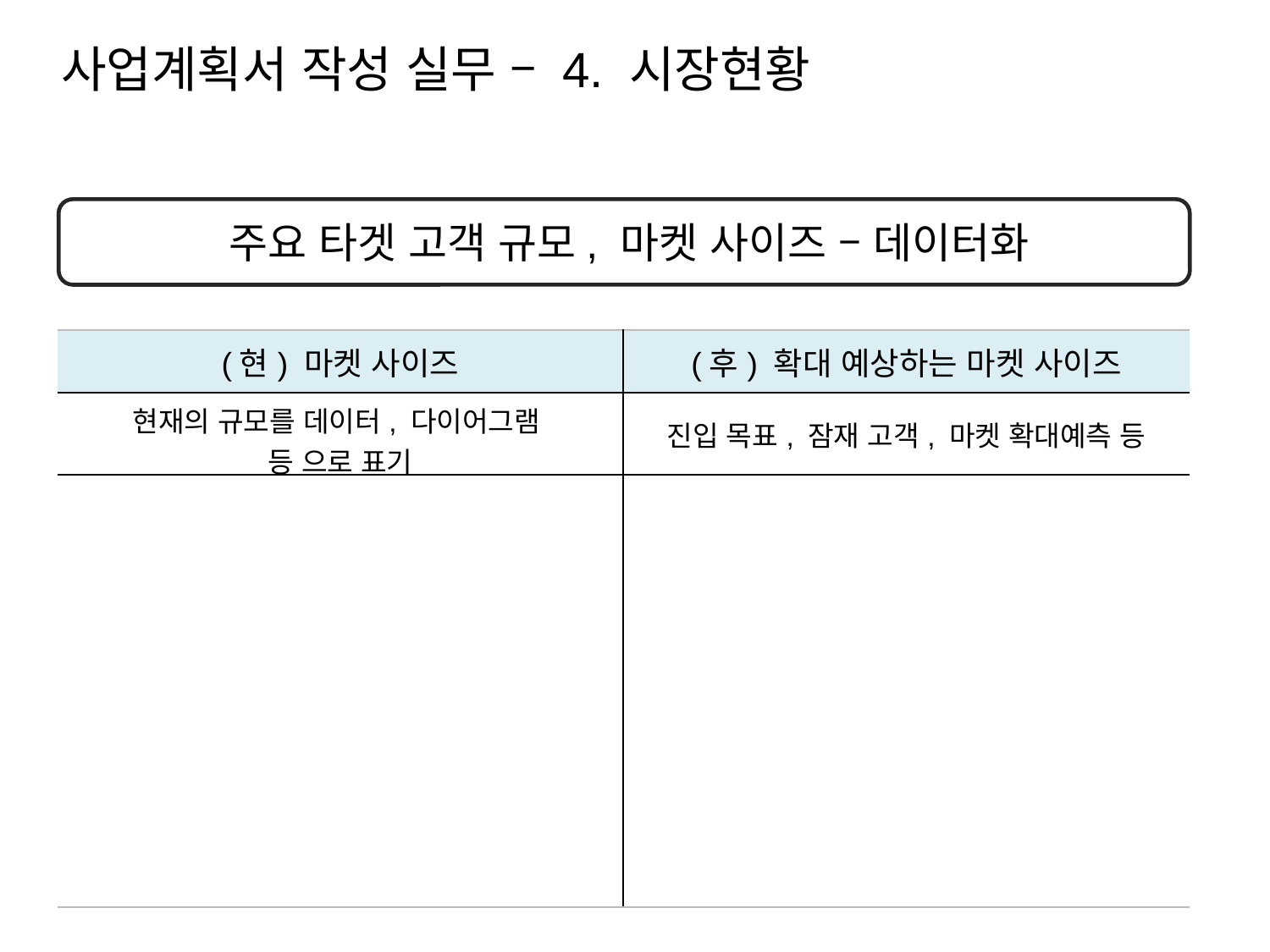

사업계획서 작성 실무 – 4. 시장현황

주요 타겟 고객 규모, 마켓 사이즈 – 데이터화
| (현) 마켓 사이즈 | (후) 확대 예상하는 마켓 사이즈 |
| --- | --- |
| 현재의 규모를 데이터, 다이어그램 등 으로 표기 | 진입 목표, 잠재 고객, 마켓 확대예측 등 |
|  |  |